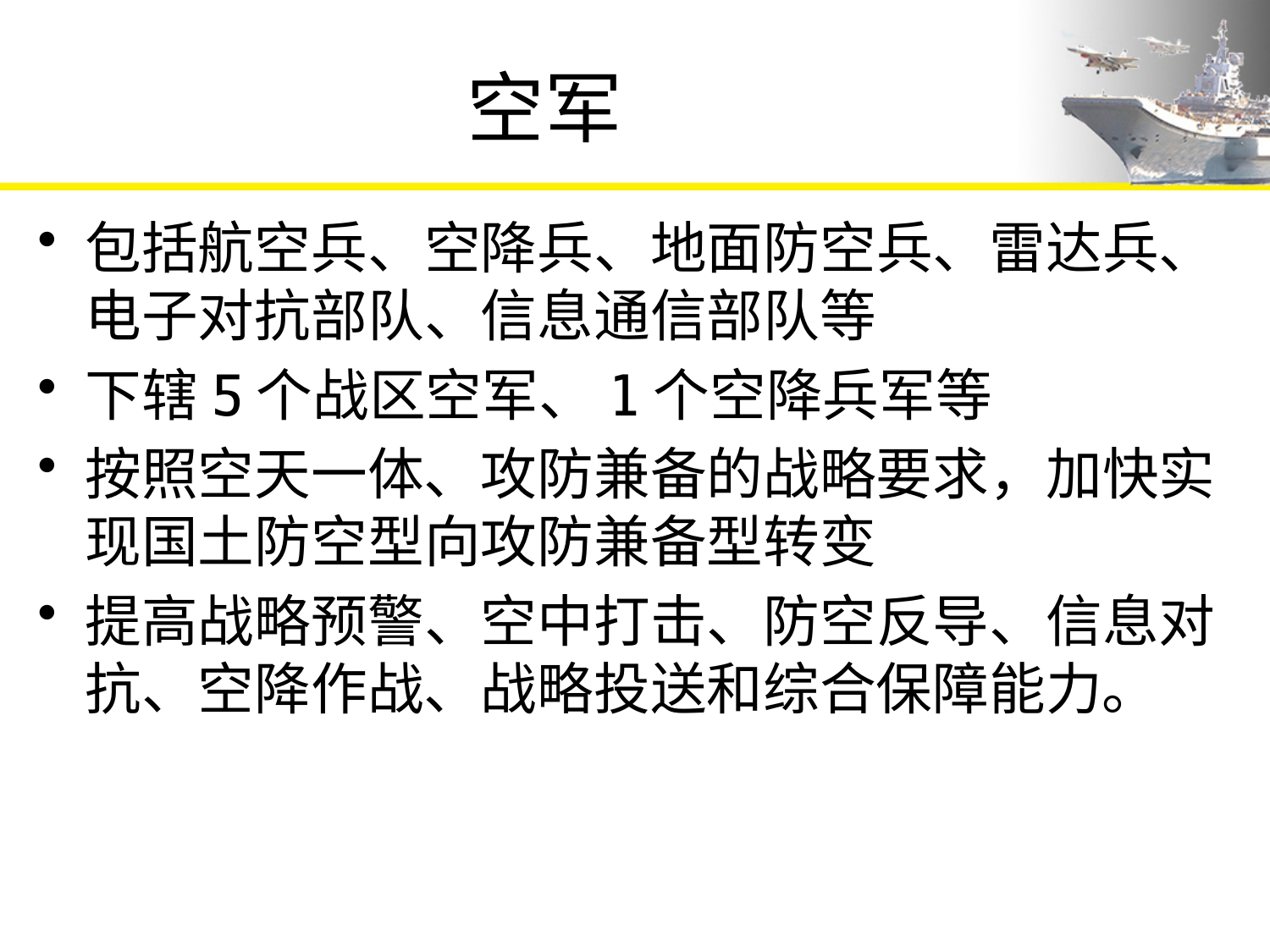

# 空军
包括航空兵、空降兵、地面防空兵、雷达兵、电子对抗部队、信息通信部队等
下辖5个战区空军、1个空降兵军等
按照空天一体、攻防兼备的战略要求，加快实现国土防空型向攻防兼备型转变
提高战略预警、空中打击、防空反导、信息对抗、空降作战、战略投送和综合保障能力。